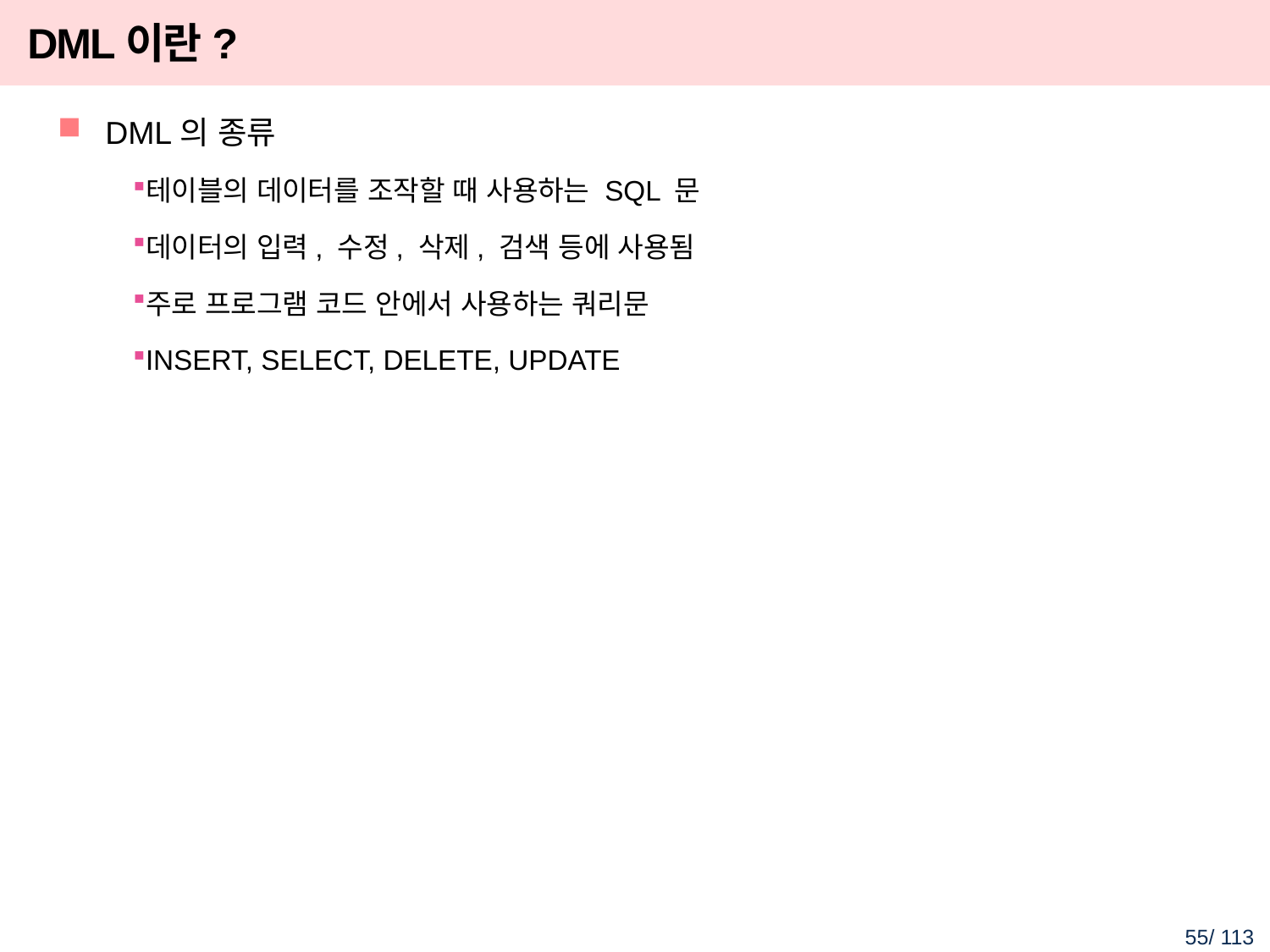

# DML이란?
DML의 종류
테이블의 데이터를 조작할 때 사용하는 SQL 문
데이터의 입력, 수정, 삭제, 검색 등에 사용됨
주로 프로그램 코드 안에서 사용하는 쿼리문
INSERT, SELECT, DELETE, UPDATE